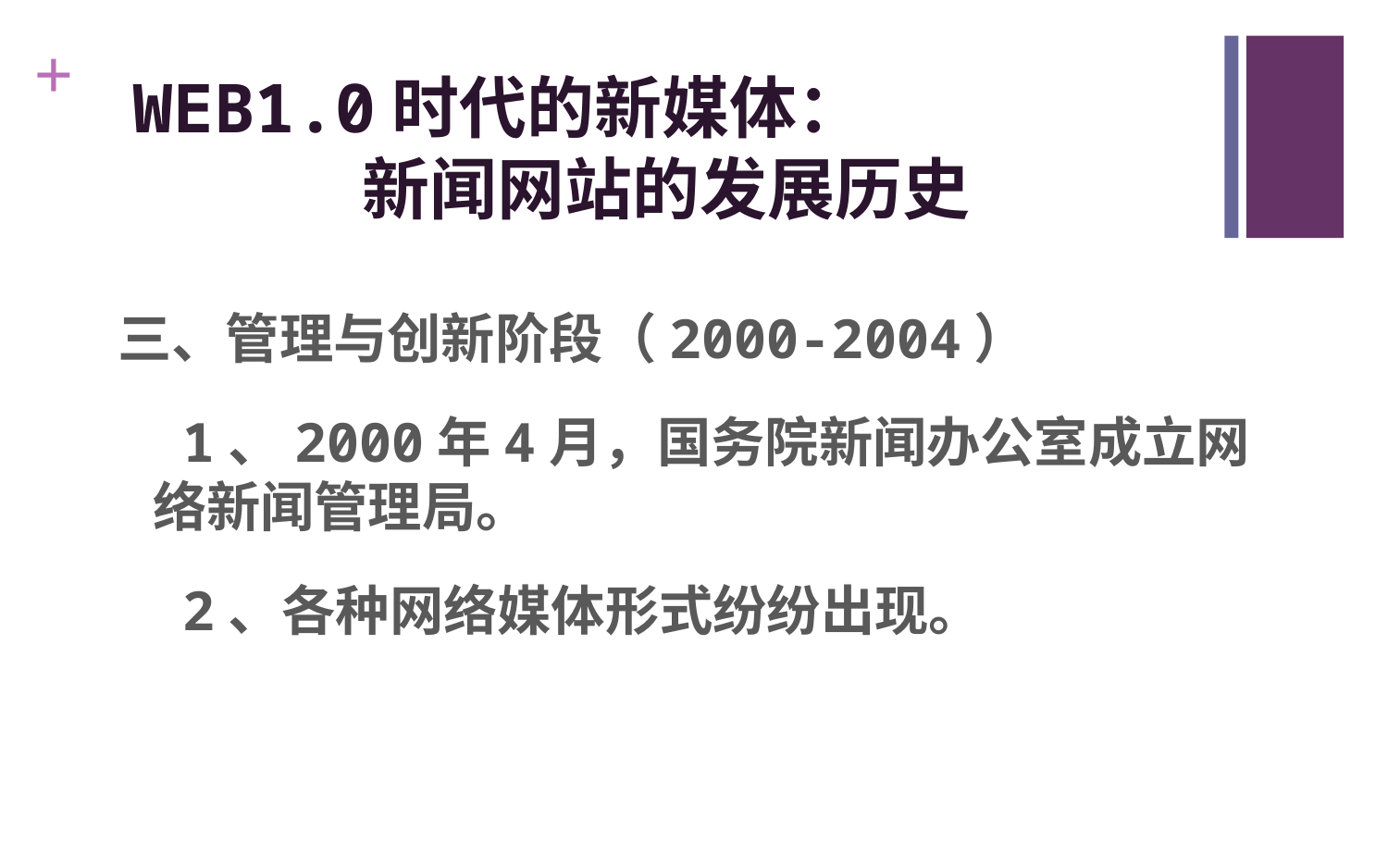

WEB1.0时代的新媒体：
               新闻网站的发展历史
三、管理与创新阶段（2000-2004）
  1、2000年4月，国务院新闻办公室成立网络新闻管理局。
  2、各种网络媒体形式纷纷出现。